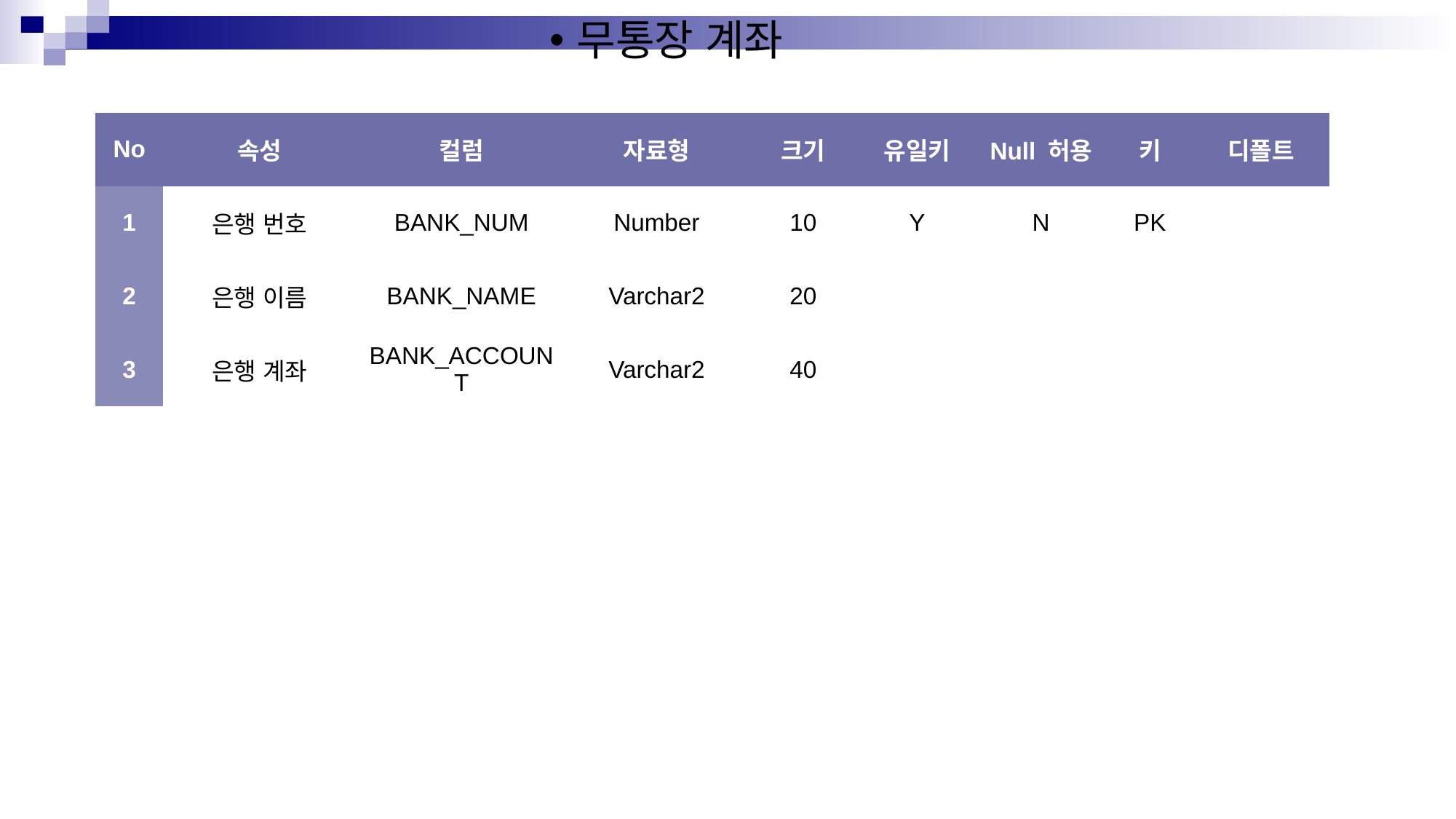

무통장 계좌
| No | 속성 | 컬럼 | 자료형 | 크기 | 유일키 | Null 허용 | 키 | 디폴트 |
| --- | --- | --- | --- | --- | --- | --- | --- | --- |
| 1 | 은행 번호 | BANK\_NUM | Number | 10 | Y | N | PK |  |
| 2 | 은행 이름 | BANK\_NAME | Varchar2 | 20 |  |  |  |  |
| 3 | 은행 계좌 | BANK\_ACCOUNT | Varchar2 | 40 |  |  |  |  |